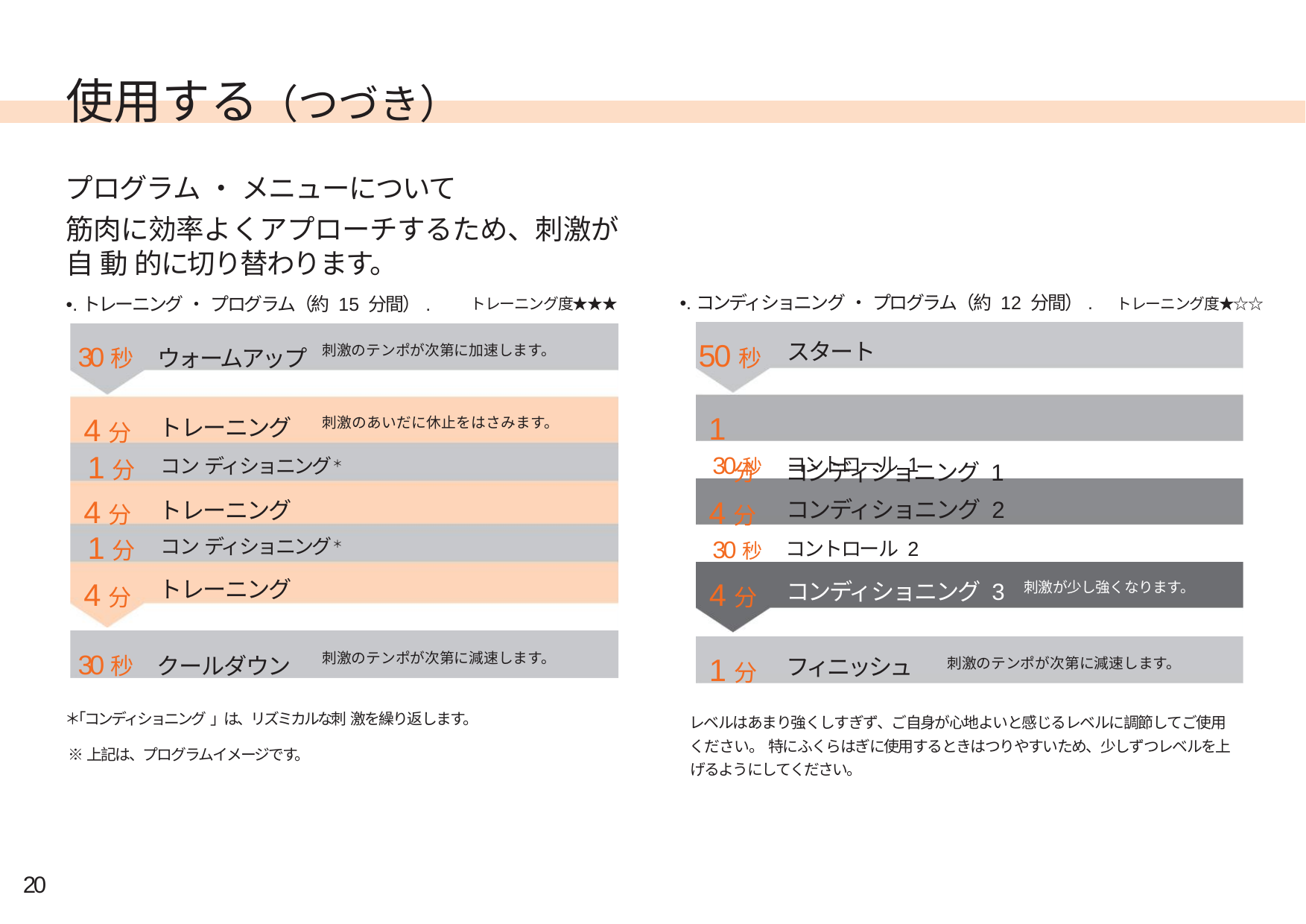

使用する（つづき）

プログラム ・ メニューについて
筋肉に効率よくアプローチするため、刺激が
自 動 的に切り替わります。
•.コンディショニング ・ プログラム（約 12 分間）. トレーニング度★☆☆
•.トレーニング ・ プログラム（約 15 分間）.
トレーニング度★★★
50秒

スタート
30秒 ウォームアップ
刺激のテンポが次第に加速します。
1
分 コンディショニング 1
4分
トレーニング
刺激のあいだに休止をはさみます。
1分
30秒
コントロール 1
コン ディショニング＊
4分
4分

コンディショニング 2
コントロール 2
トレーニング
1分
30秒
コン ディショニング＊
4分
4分

トレーニング
コンディショニング 3
刺激が少し強くなります。

30秒 クールダウン
1分

フィニッシュ
刺激のテンポが次第に減速します。
刺激のテンポが次第に減速します。
＊｢コンディショニング 」は、リズミカルな刺 激を繰り返します。
※上記は、プログラムイメージです。
レベルはあまり強くしすぎず、ご自身が心地よいと感じるレベルに調節してご使用
ください。 特にふくらはぎに使用するときはつりやすいため、少しずつレベルを上
げるようにしてください。
20